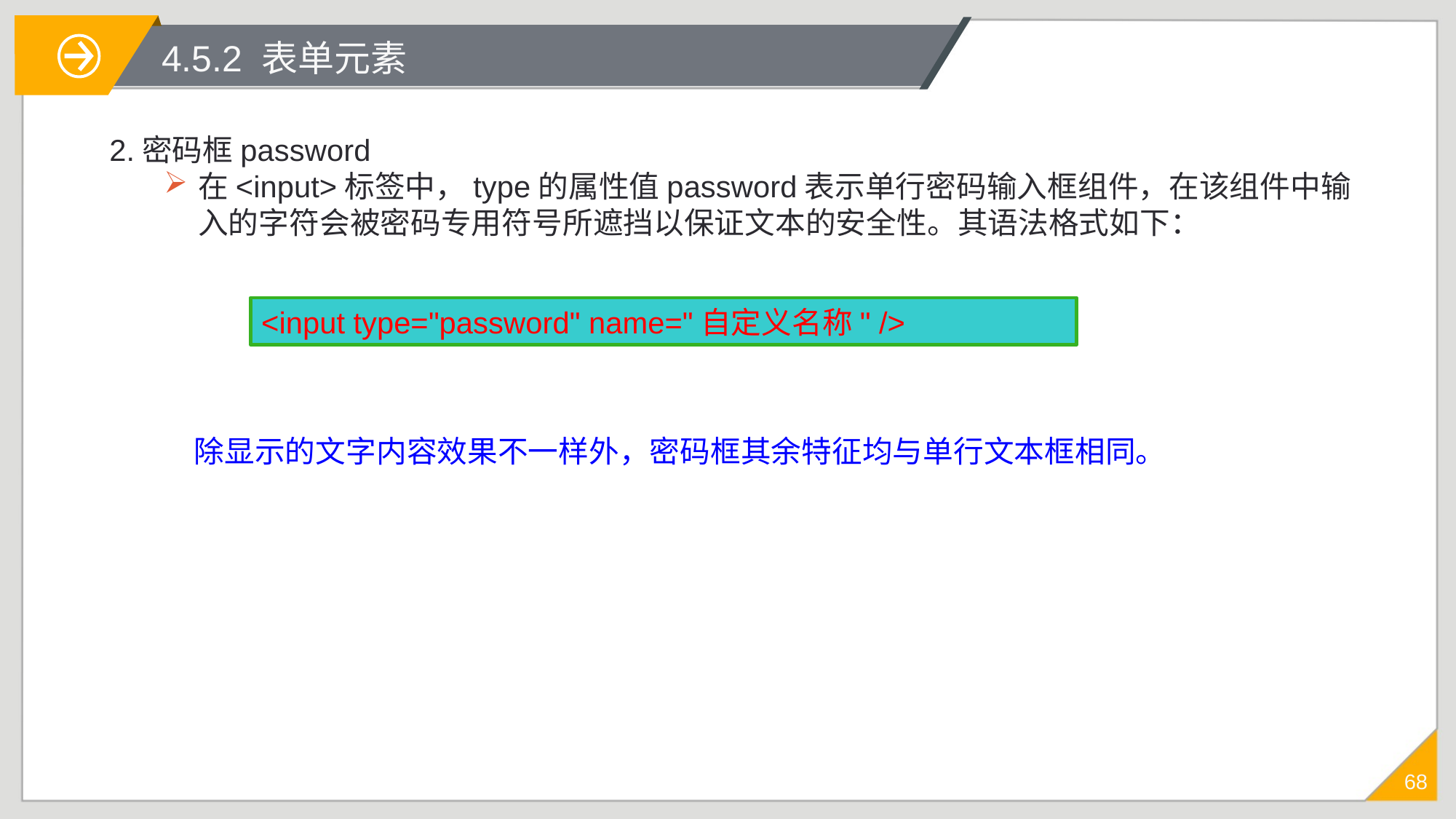

# 4.5.2 表单元素
2.密码框password
在<input>标签中，type的属性值password表示单行密码输入框组件，在该组件中输入的字符会被密码专用符号所遮挡以保证文本的安全性。其语法格式如下：

<input type="password" name="自定义名称" />
 除显示的文字内容效果不一样外，密码框其余特征均与单行文本框相同。